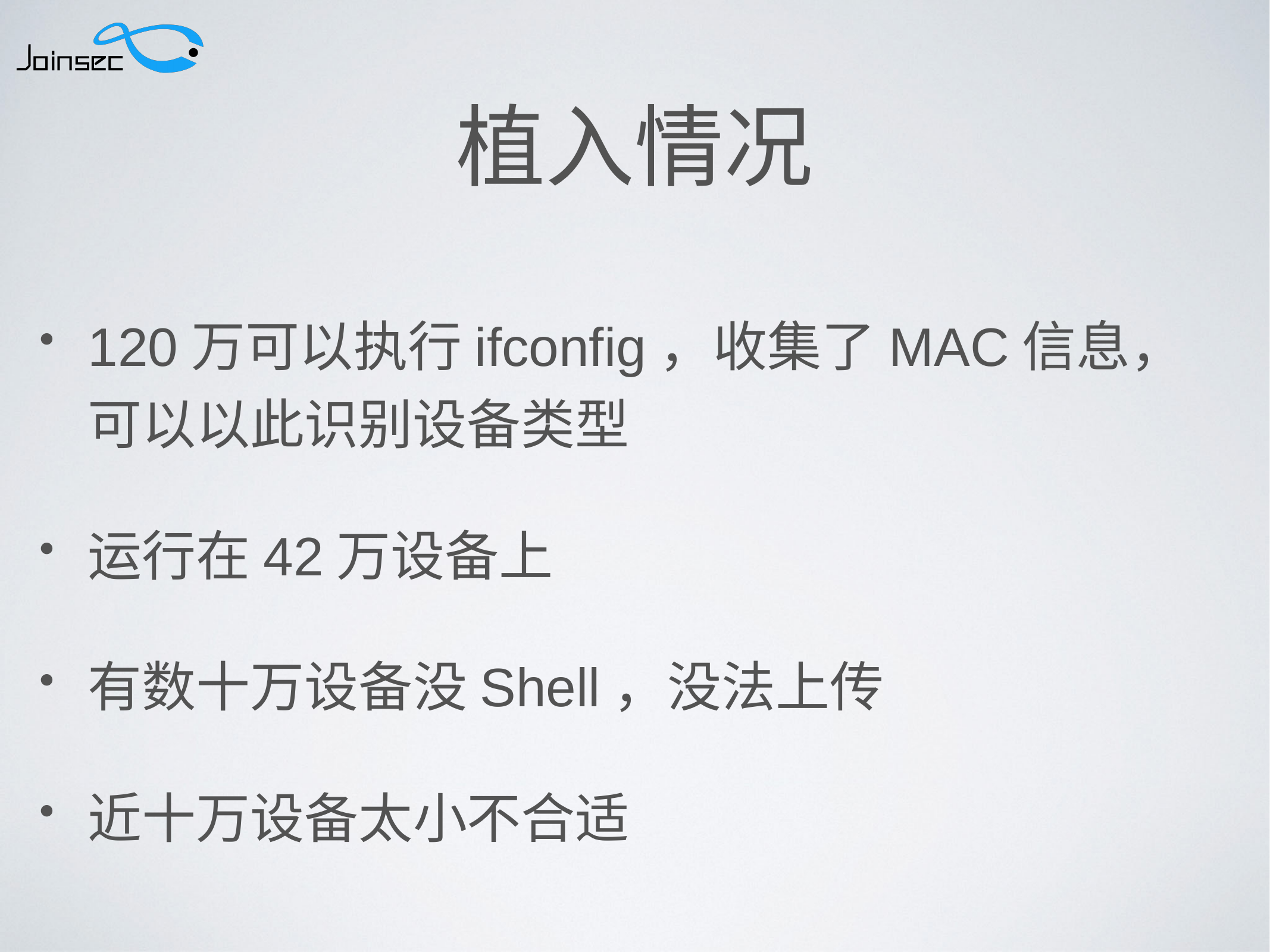

# 植入情况
120万可以执行ifconfig，收集了MAC信息，可以以此识别设备类型
运行在42万设备上
有数十万设备没Shell，没法上传
近十万设备太小不合适